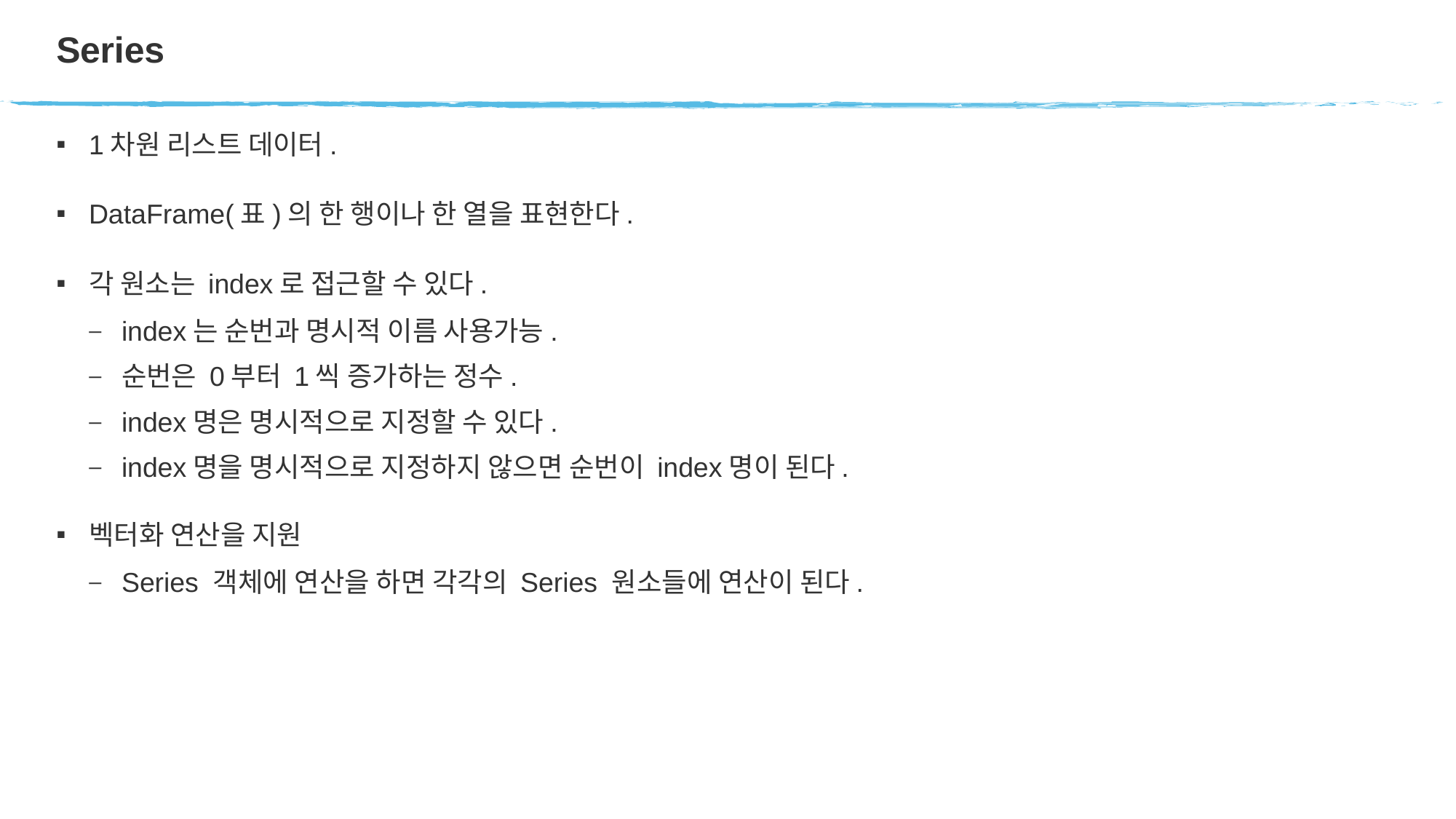

# Series
1차원 리스트 데이터.
DataFrame(표)의 한 행이나 한 열을 표현한다.
각 원소는 index로 접근할 수 있다.
index는 순번과 명시적 이름 사용가능.
순번은 0부터 1씩 증가하는 정수.
index명은 명시적으로 지정할 수 있다.
index명을 명시적으로 지정하지 않으면 순번이 index명이 된다.
벡터화 연산을 지원
Series 객체에 연산을 하면 각각의 Series 원소들에 연산이 된다.